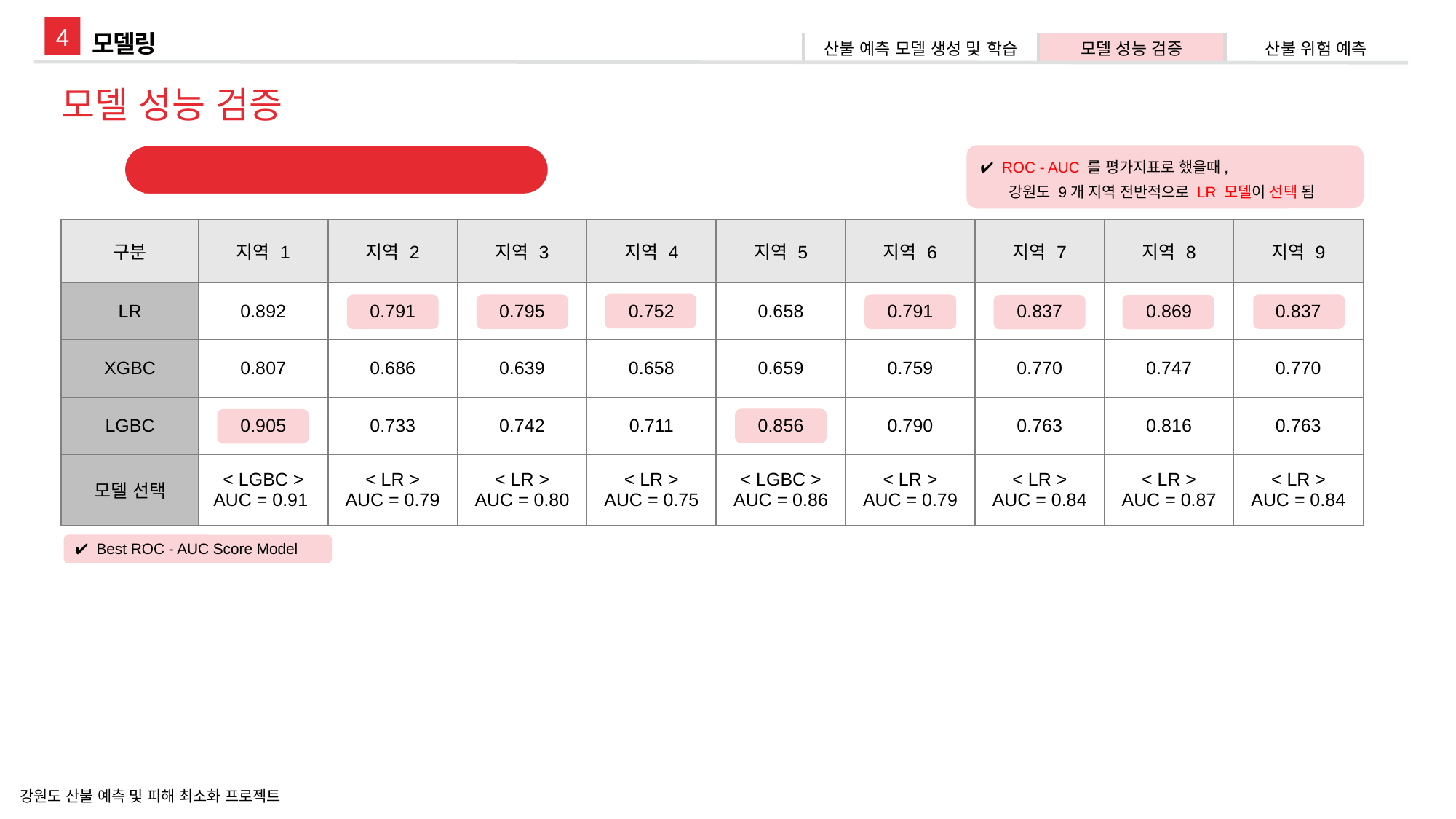

4
모델링
| 산불 예측 모델 생성 및 학습 | 모델 성능 검증 | 산불 위험 예측 |
| --- | --- | --- |
모델 성능 검증

✔  ROC - AUC 를 평가지표로 했을때,
      강원도 9개 지역 전반적으로 LR 모델이 선택 됨

모델 평가지표  :  ROC - AUC
| 구분 | 지역 1 | 지역 2 | 지역 3 | 지역 4 | 지역 5 | 지역 6 | 지역 7 | 지역 8 | 지역 9 |
| --- | --- | --- | --- | --- | --- | --- | --- | --- | --- |
| LR | 0.892 | 0.791 | 0.795 | 0.752 | 0.658 | 0.791 | 0.837 | 0.869 | 0.837 |
| XGBC | 0.807 | 0.686 | 0.639 | 0.658 | 0.659 | 0.759 | 0.770 | 0.747 | 0.770 |
| LGBC | 0.905 | 0.733 | 0.742 | 0.711 | 0.856 | 0.790 | 0.763 | 0.816 | 0.763 |
| 모델 선택 | < LGBC > AUC = 0.91 | < LR > AUC = 0.79 | < LR > AUC = 0.80 | < LR > AUC = 0.75 | < LGBC > AUC = 0.86 | < LR > AUC = 0.79 | < LR > AUC = 0.84 | < LR > AUC = 0.87 | < LR > AUC = 0.84 |

✔  Best ROC - AUC Score Model

강원도 산불 예측 및 피해 최소화 프로젝트